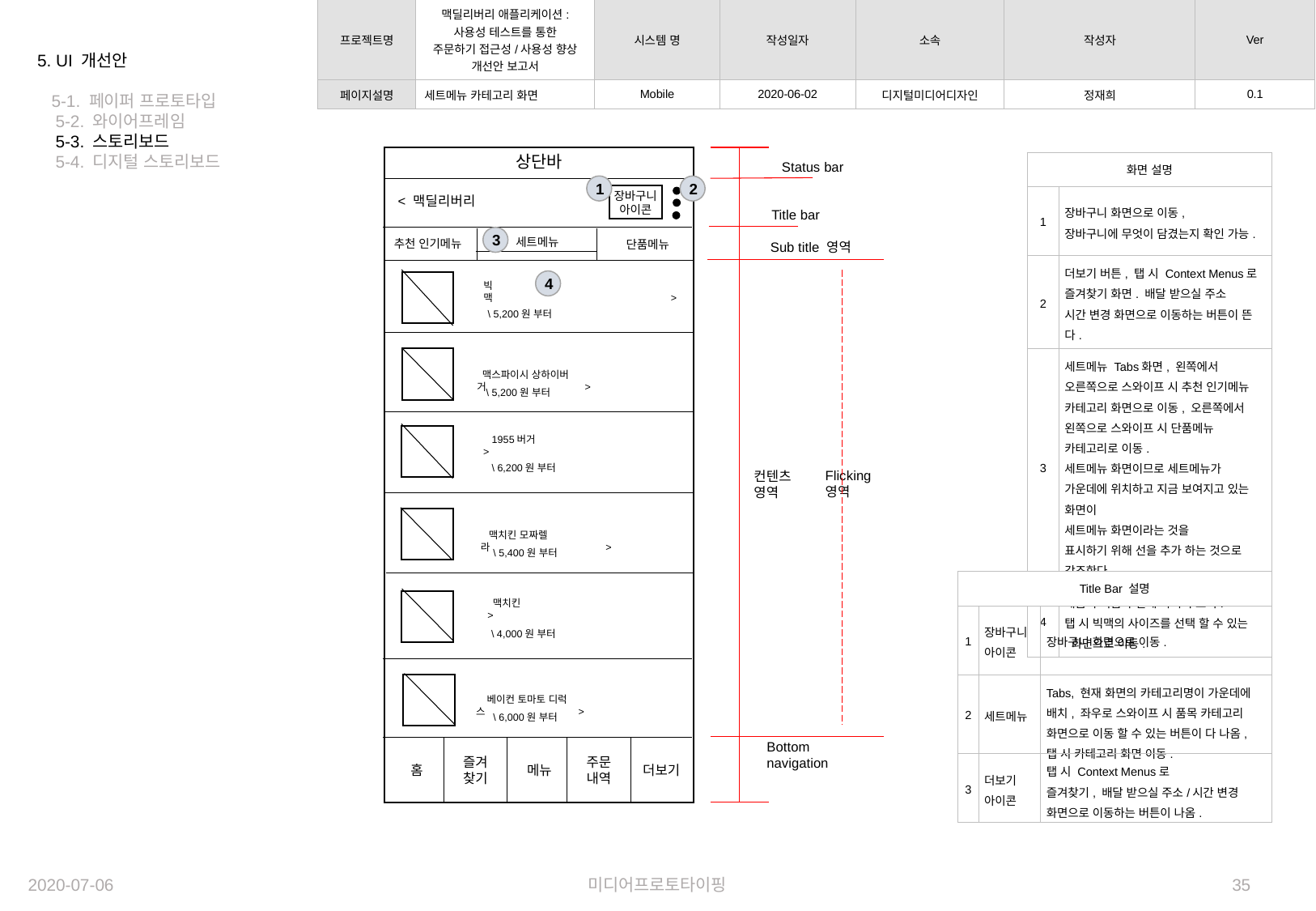

| 프로젝트명 | 맥딜리버리 애플리케이션: 사용성 테스트를 통한 주문하기 접근성/사용성 향상 개선안 보고서 | 시스템 명 | 작성일자 | 소속 | 작성자 | Ver |
| --- | --- | --- | --- | --- | --- | --- |
| 페이지설명 | 세트메뉴 카테고리 화면 | Mobile | 2020-06-02 | 디지털미디어디자인 | 정재희 | 0.1 |
5. UI 개선안
   5-1. 페이퍼 프로토타입
   5-2. 와이어프레임
   5-3. 스토리보드
   5-4. 디지털 스토리보드
상단바

Status bar
| 화면 설명 |  |
| --- | --- |
| 1 | 장바구니 화면으로 이동, 장바구니에 무엇이 담겼는지 확인 가능. |
| 2 | 더보기 버튼, 탭 시 Context Menus로 즐겨찾기 화면. 배달 받으실 주소 시간 변경 화면으로 이동하는 버튼이 뜬다. |
| 3 | 세트메뉴 Tabs화면, 왼쪽에서 오른쪽으로 스와이프 시 추천 인기메뉴 카테고리 화면으로 이동, 오른쪽에서 왼쪽으로 스와이프 시 단품메뉴 카테고리로 이동. 세트메뉴 화면이므로 세트메뉴가 가운데에 위치하고 지금 보여지고 있는 화면이 세트메뉴 화면이라는 것을 표시하기 위해 선을 추가 하는 것으로 강조한다. |
| 4 | 제품의 이름과 밑에 가격이 표시. 탭 시 빅맥의 사이즈를 선택 할 수 있는 화면으로 이동. |
1
2
장바구니
아이콘

< 맥딜리버리

Title bar

3
세트메뉴
추천 인기메뉴
단품메뉴
Sub title 영역
4

빅맥                                                              >
\ 5,200원 부터

 맥스파이시 상하이버거                                  >
\ 5,200원 부터

   1955버거                                                   >
\ 6,200원 부터
Flicking
영역
컨텐츠
영역

  맥치킨 모짜렐라                                        >
\ 5,400원 부터
| Title Bar 설명 |  |  |
| --- | --- | --- |
| 1 | 장바구니 아이콘 | 장바구니 화면으로 이동. |
| 2 | 세트메뉴 | Tabs, 현재 화면의 카테고리명이 가운데에 배치, 좌우로 스와이프 시 품목 카테고리 화면으로 이동 할 수 있는 버튼이 다 나옴, 탭 시 카테고리 화면 이동. |
| 3 | 더보기 아이콘 | 탭 시 Context Menus로 즐겨찾기, 배달 받으실 주소/시간 변경 화면으로 이동하는 버튼이 나옴. |

 맥치킨                                                      >
\ 4,000원 부터

   베이컨 토마토 디럭스                                >
\ 6,000원 부터
Bottom
navigation
즐겨
찾기
주문
내역
메뉴
더보기
홈